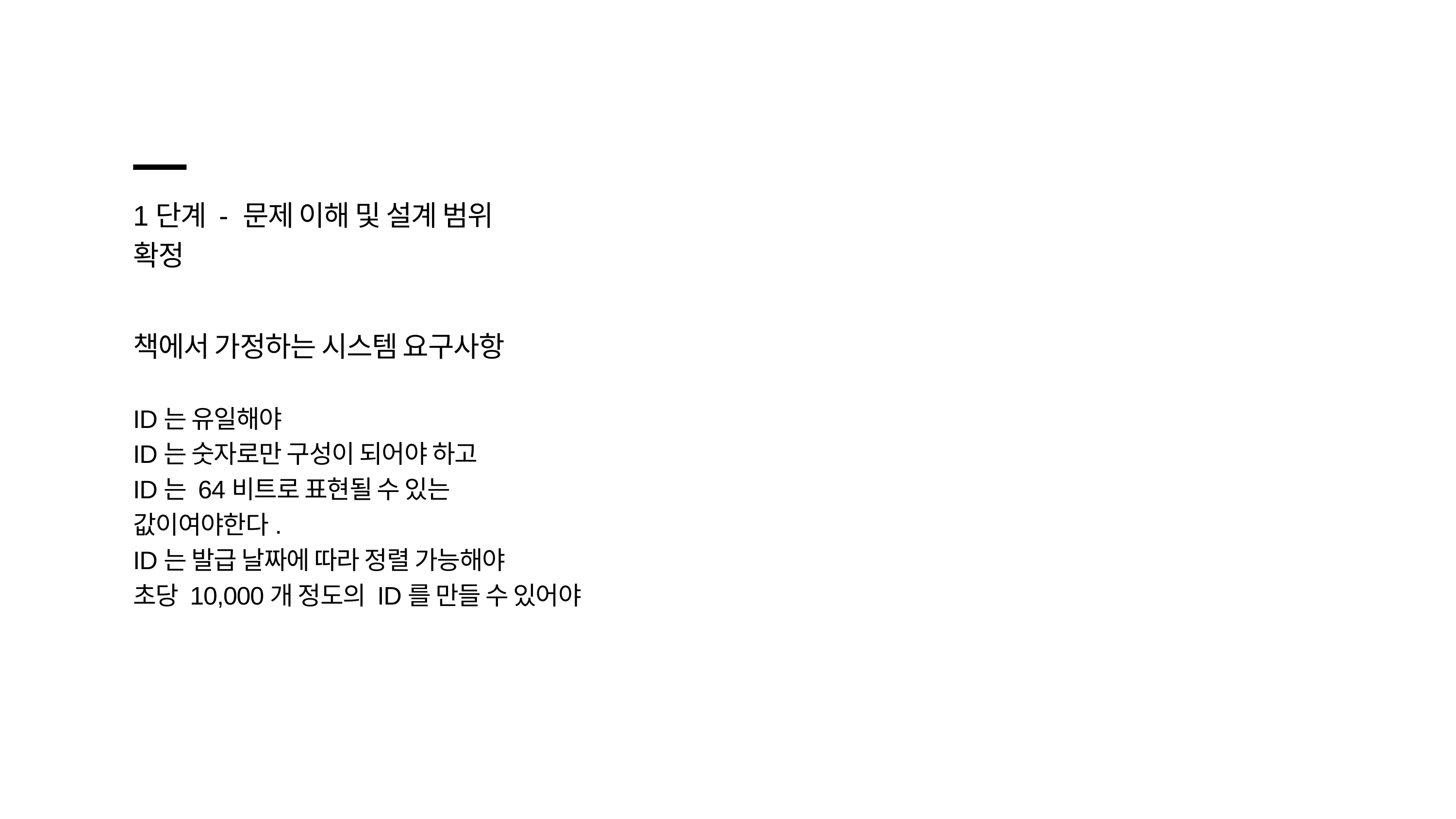

1단계 - 문제 이해 및 설계 범위 확정
책에서 가정하는 시스템 요구사항

ID는 유일해야
ID는 숫자로만 구성이 되어야 하고
ID는 64비트로 표현될 수 있는 값이여야한다.
ID는 발급 날짜에 따라 정렬 가능해야
초당 10,000개 정도의 ID를 만들 수 있어야